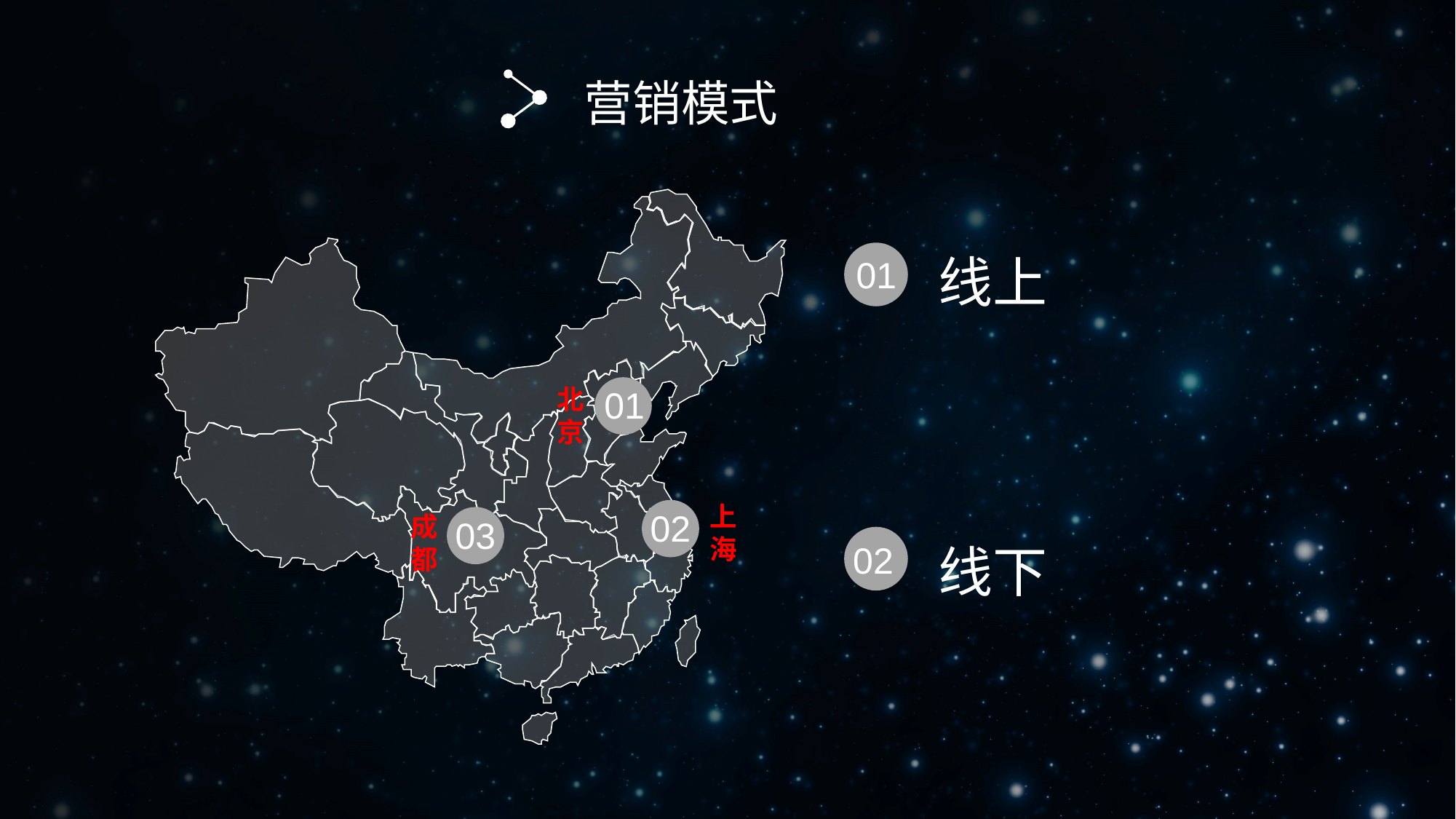

营销模式

线上

01
北京

01
上海

02
成都

03

02
线下